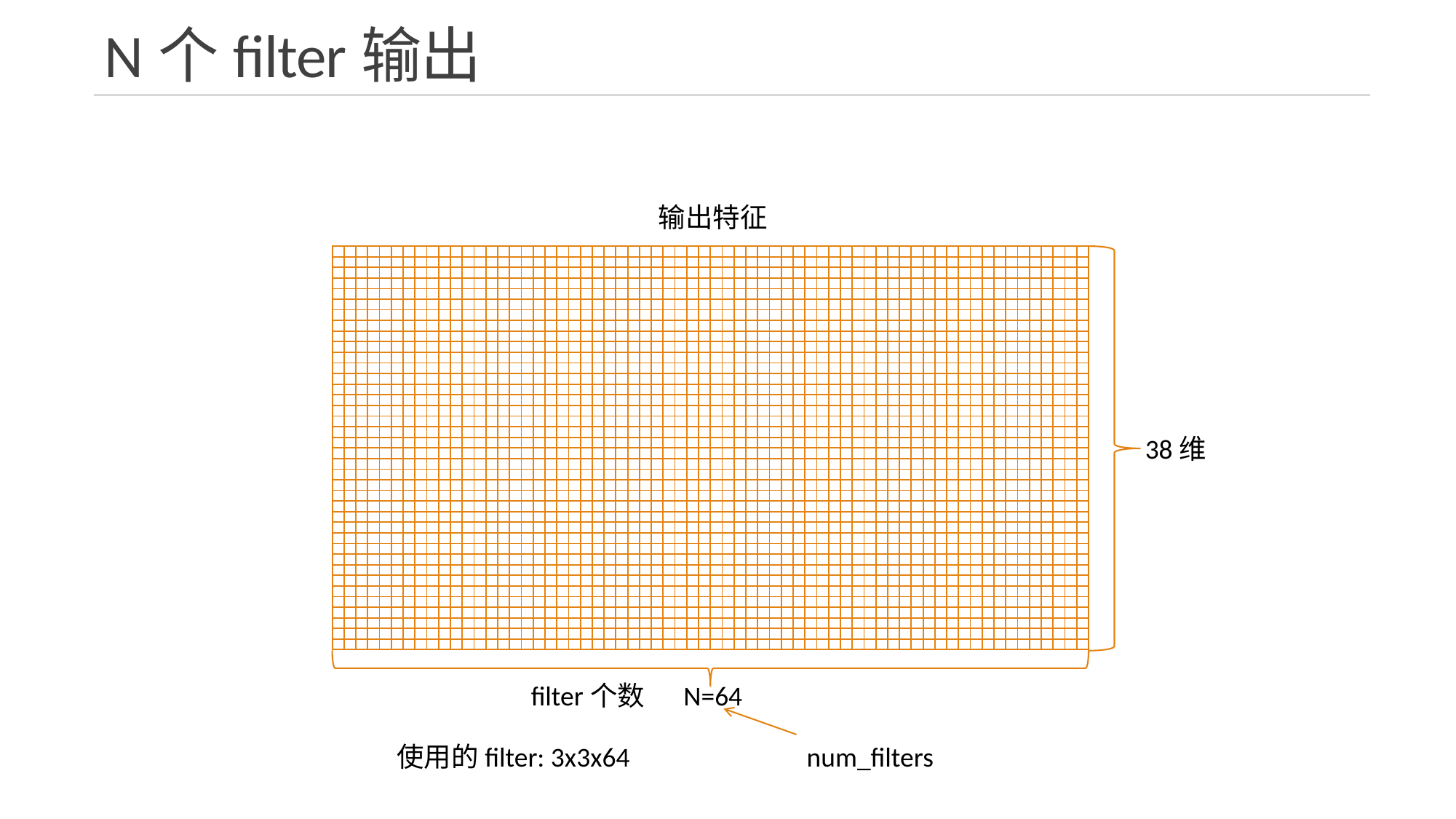

# N个filter输出
输出特征

|  |  |  |  |  |  |  |  |  |  |  |  |  |  |  |  |  |  |  |  |  |  |  |  |  |  |  |  |  |  |  |  |  |  |  |  |  |  |  |  |  |  |  |  |  |  |  |  |  |  |  |  |  |  |  |  |  |  |  |  |  |  |  |  |
| --- | --- | --- | --- | --- | --- | --- | --- | --- | --- | --- | --- | --- | --- | --- | --- | --- | --- | --- | --- | --- | --- | --- | --- | --- | --- | --- | --- | --- | --- | --- | --- | --- | --- | --- | --- | --- | --- | --- | --- | --- | --- | --- | --- | --- | --- | --- | --- | --- | --- | --- | --- | --- | --- | --- | --- | --- | --- | --- | --- | --- | --- | --- | --- |
|  |  |  |  |  |  |  |  |  |  |  |  |  |  |  |  |  |  |  |  |  |  |  |  |  |  |  |  |  |  |  |  |  |  |  |  |  |  |  |  |  |  |  |  |  |  |  |  |  |  |  |  |  |  |  |  |  |  |  |  |  |  |  |  |
|  |  |  |  |  |  |  |  |  |  |  |  |  |  |  |  |  |  |  |  |  |  |  |  |  |  |  |  |  |  |  |  |  |  |  |  |  |  |  |  |  |  |  |  |  |  |  |  |  |  |  |  |  |  |  |  |  |  |  |  |  |  |  |  |
|  |  |  |  |  |  |  |  |  |  |  |  |  |  |  |  |  |  |  |  |  |  |  |  |  |  |  |  |  |  |  |  |  |  |  |  |  |  |  |  |  |  |  |  |  |  |  |  |  |  |  |  |  |  |  |  |  |  |  |  |  |  |  |  |
|  |  |  |  |  |  |  |  |  |  |  |  |  |  |  |  |  |  |  |  |  |  |  |  |  |  |  |  |  |  |  |  |  |  |  |  |  |  |  |  |  |  |  |  |  |  |  |  |  |  |  |  |  |  |  |  |  |  |  |  |  |  |  |  |
|  |  |  |  |  |  |  |  |  |  |  |  |  |  |  |  |  |  |  |  |  |  |  |  |  |  |  |  |  |  |  |  |  |  |  |  |  |  |  |  |  |  |  |  |  |  |  |  |  |  |  |  |  |  |  |  |  |  |  |  |  |  |  |  |
|  |  |  |  |  |  |  |  |  |  |  |  |  |  |  |  |  |  |  |  |  |  |  |  |  |  |  |  |  |  |  |  |  |  |  |  |  |  |  |  |  |  |  |  |  |  |  |  |  |  |  |  |  |  |  |  |  |  |  |  |  |  |  |  |
|  |  |  |  |  |  |  |  |  |  |  |  |  |  |  |  |  |  |  |  |  |  |  |  |  |  |  |  |  |  |  |  |  |  |  |  |  |  |  |  |  |  |  |  |  |  |  |  |  |  |  |  |  |  |  |  |  |  |  |  |  |  |  |  |
|  |  |  |  |  |  |  |  |  |  |  |  |  |  |  |  |  |  |  |  |  |  |  |  |  |  |  |  |  |  |  |  |  |  |  |  |  |  |  |  |  |  |  |  |  |  |  |  |  |  |  |  |  |  |  |  |  |  |  |  |  |  |  |  |
|  |  |  |  |  |  |  |  |  |  |  |  |  |  |  |  |  |  |  |  |  |  |  |  |  |  |  |  |  |  |  |  |  |  |  |  |  |  |  |  |  |  |  |  |  |  |  |  |  |  |  |  |  |  |  |  |  |  |  |  |  |  |  |  |
|  |  |  |  |  |  |  |  |  |  |  |  |  |  |  |  |  |  |  |  |  |  |  |  |  |  |  |  |  |  |  |  |  |  |  |  |  |  |  |  |  |  |  |  |  |  |  |  |  |  |  |  |  |  |  |  |  |  |  |  |  |  |  |  |
|  |  |  |  |  |  |  |  |  |  |  |  |  |  |  |  |  |  |  |  |  |  |  |  |  |  |  |  |  |  |  |  |  |  |  |  |  |  |  |  |  |  |  |  |  |  |  |  |  |  |  |  |  |  |  |  |  |  |  |  |  |  |  |  |
|  |  |  |  |  |  |  |  |  |  |  |  |  |  |  |  |  |  |  |  |  |  |  |  |  |  |  |  |  |  |  |  |  |  |  |  |  |  |  |  |  |  |  |  |  |  |  |  |  |  |  |  |  |  |  |  |  |  |  |  |  |  |  |  |
|  |  |  |  |  |  |  |  |  |  |  |  |  |  |  |  |  |  |  |  |  |  |  |  |  |  |  |  |  |  |  |  |  |  |  |  |  |  |  |  |  |  |  |  |  |  |  |  |  |  |  |  |  |  |  |  |  |  |  |  |  |  |  |  |
|  |  |  |  |  |  |  |  |  |  |  |  |  |  |  |  |  |  |  |  |  |  |  |  |  |  |  |  |  |  |  |  |  |  |  |  |  |  |  |  |  |  |  |  |  |  |  |  |  |  |  |  |  |  |  |  |  |  |  |  |  |  |  |  |
|  |  |  |  |  |  |  |  |  |  |  |  |  |  |  |  |  |  |  |  |  |  |  |  |  |  |  |  |  |  |  |  |  |  |  |  |  |  |  |  |  |  |  |  |  |  |  |  |  |  |  |  |  |  |  |  |  |  |  |  |  |  |  |  |
|  |  |  |  |  |  |  |  |  |  |  |  |  |  |  |  |  |  |  |  |  |  |  |  |  |  |  |  |  |  |  |  |  |  |  |  |  |  |  |  |  |  |  |  |  |  |  |  |  |  |  |  |  |  |  |  |  |  |  |  |  |  |  |  |
|  |  |  |  |  |  |  |  |  |  |  |  |  |  |  |  |  |  |  |  |  |  |  |  |  |  |  |  |  |  |  |  |  |  |  |  |  |  |  |  |  |  |  |  |  |  |  |  |  |  |  |  |  |  |  |  |  |  |  |  |  |  |  |  |
|  |  |  |  |  |  |  |  |  |  |  |  |  |  |  |  |  |  |  |  |  |  |  |  |  |  |  |  |  |  |  |  |  |  |  |  |  |  |  |  |  |  |  |  |  |  |  |  |  |  |  |  |  |  |  |  |  |  |  |  |  |  |  |  |
|  |  |  |  |  |  |  |  |  |  |  |  |  |  |  |  |  |  |  |  |  |  |  |  |  |  |  |  |  |  |  |  |  |  |  |  |  |  |  |  |  |  |  |  |  |  |  |  |  |  |  |  |  |  |  |  |  |  |  |  |  |  |  |  |
|  |  |  |  |  |  |  |  |  |  |  |  |  |  |  |  |  |  |  |  |  |  |  |  |  |  |  |  |  |  |  |  |  |  |  |  |  |  |  |  |  |  |  |  |  |  |  |  |  |  |  |  |  |  |  |  |  |  |  |  |  |  |  |  |
|  |  |  |  |  |  |  |  |  |  |  |  |  |  |  |  |  |  |  |  |  |  |  |  |  |  |  |  |  |  |  |  |  |  |  |  |  |  |  |  |  |  |  |  |  |  |  |  |  |  |  |  |  |  |  |  |  |  |  |  |  |  |  |  |
|  |  |  |  |  |  |  |  |  |  |  |  |  |  |  |  |  |  |  |  |  |  |  |  |  |  |  |  |  |  |  |  |  |  |  |  |  |  |  |  |  |  |  |  |  |  |  |  |  |  |  |  |  |  |  |  |  |  |  |  |  |  |  |  |
|  |  |  |  |  |  |  |  |  |  |  |  |  |  |  |  |  |  |  |  |  |  |  |  |  |  |  |  |  |  |  |  |  |  |  |  |  |  |  |  |  |  |  |  |  |  |  |  |  |  |  |  |  |  |  |  |  |  |  |  |  |  |  |  |
|  |  |  |  |  |  |  |  |  |  |  |  |  |  |  |  |  |  |  |  |  |  |  |  |  |  |  |  |  |  |  |  |  |  |  |  |  |  |  |  |  |  |  |  |  |  |  |  |  |  |  |  |  |  |  |  |  |  |  |  |  |  |  |  |
|  |  |  |  |  |  |  |  |  |  |  |  |  |  |  |  |  |  |  |  |  |  |  |  |  |  |  |  |  |  |  |  |  |  |  |  |  |  |  |  |  |  |  |  |  |  |  |  |  |  |  |  |  |  |  |  |  |  |  |  |  |  |  |  |
|  |  |  |  |  |  |  |  |  |  |  |  |  |  |  |  |  |  |  |  |  |  |  |  |  |  |  |  |  |  |  |  |  |  |  |  |  |  |  |  |  |  |  |  |  |  |  |  |  |  |  |  |  |  |  |  |  |  |  |  |  |  |  |  |
|  |  |  |  |  |  |  |  |  |  |  |  |  |  |  |  |  |  |  |  |  |  |  |  |  |  |  |  |  |  |  |  |  |  |  |  |  |  |  |  |  |  |  |  |  |  |  |  |  |  |  |  |  |  |  |  |  |  |  |  |  |  |  |  |
|  |  |  |  |  |  |  |  |  |  |  |  |  |  |  |  |  |  |  |  |  |  |  |  |  |  |  |  |  |  |  |  |  |  |  |  |  |  |  |  |  |  |  |  |  |  |  |  |  |  |  |  |  |  |  |  |  |  |  |  |  |  |  |  |
|  |  |  |  |  |  |  |  |  |  |  |  |  |  |  |  |  |  |  |  |  |  |  |  |  |  |  |  |  |  |  |  |  |  |  |  |  |  |  |  |  |  |  |  |  |  |  |  |  |  |  |  |  |  |  |  |  |  |  |  |  |  |  |  |
|  |  |  |  |  |  |  |  |  |  |  |  |  |  |  |  |  |  |  |  |  |  |  |  |  |  |  |  |  |  |  |  |  |  |  |  |  |  |  |  |  |  |  |  |  |  |  |  |  |  |  |  |  |  |  |  |  |  |  |  |  |  |  |  |
|  |  |  |  |  |  |  |  |  |  |  |  |  |  |  |  |  |  |  |  |  |  |  |  |  |  |  |  |  |  |  |  |  |  |  |  |  |  |  |  |  |  |  |  |  |  |  |  |  |  |  |  |  |  |  |  |  |  |  |  |  |  |  |  |
|  |  |  |  |  |  |  |  |  |  |  |  |  |  |  |  |  |  |  |  |  |  |  |  |  |  |  |  |  |  |  |  |  |  |  |  |  |  |  |  |  |  |  |  |  |  |  |  |  |  |  |  |  |  |  |  |  |  |  |  |  |  |  |  |
|  |  |  |  |  |  |  |  |  |  |  |  |  |  |  |  |  |  |  |  |  |  |  |  |  |  |  |  |  |  |  |  |  |  |  |  |  |  |  |  |  |  |  |  |  |  |  |  |  |  |  |  |  |  |  |  |  |  |  |  |  |  |  |  |
|  |  |  |  |  |  |  |  |  |  |  |  |  |  |  |  |  |  |  |  |  |  |  |  |  |  |  |  |  |  |  |  |  |  |  |  |  |  |  |  |  |  |  |  |  |  |  |  |  |  |  |  |  |  |  |  |  |  |  |  |  |  |  |  |
|  |  |  |  |  |  |  |  |  |  |  |  |  |  |  |  |  |  |  |  |  |  |  |  |  |  |  |  |  |  |  |  |  |  |  |  |  |  |  |  |  |  |  |  |  |  |  |  |  |  |  |  |  |  |  |  |  |  |  |  |  |  |  |  |
|  |  |  |  |  |  |  |  |  |  |  |  |  |  |  |  |  |  |  |  |  |  |  |  |  |  |  |  |  |  |  |  |  |  |  |  |  |  |  |  |  |  |  |  |  |  |  |  |  |  |  |  |  |  |  |  |  |  |  |  |  |  |  |  |
|  |  |  |  |  |  |  |  |  |  |  |  |  |  |  |  |  |  |  |  |  |  |  |  |  |  |  |  |  |  |  |  |  |  |  |  |  |  |  |  |  |  |  |  |  |  |  |  |  |  |  |  |  |  |  |  |  |  |  |  |  |  |  |  |

38维
filter个数
N=64
使用的filter: 3x3x64
num_filters